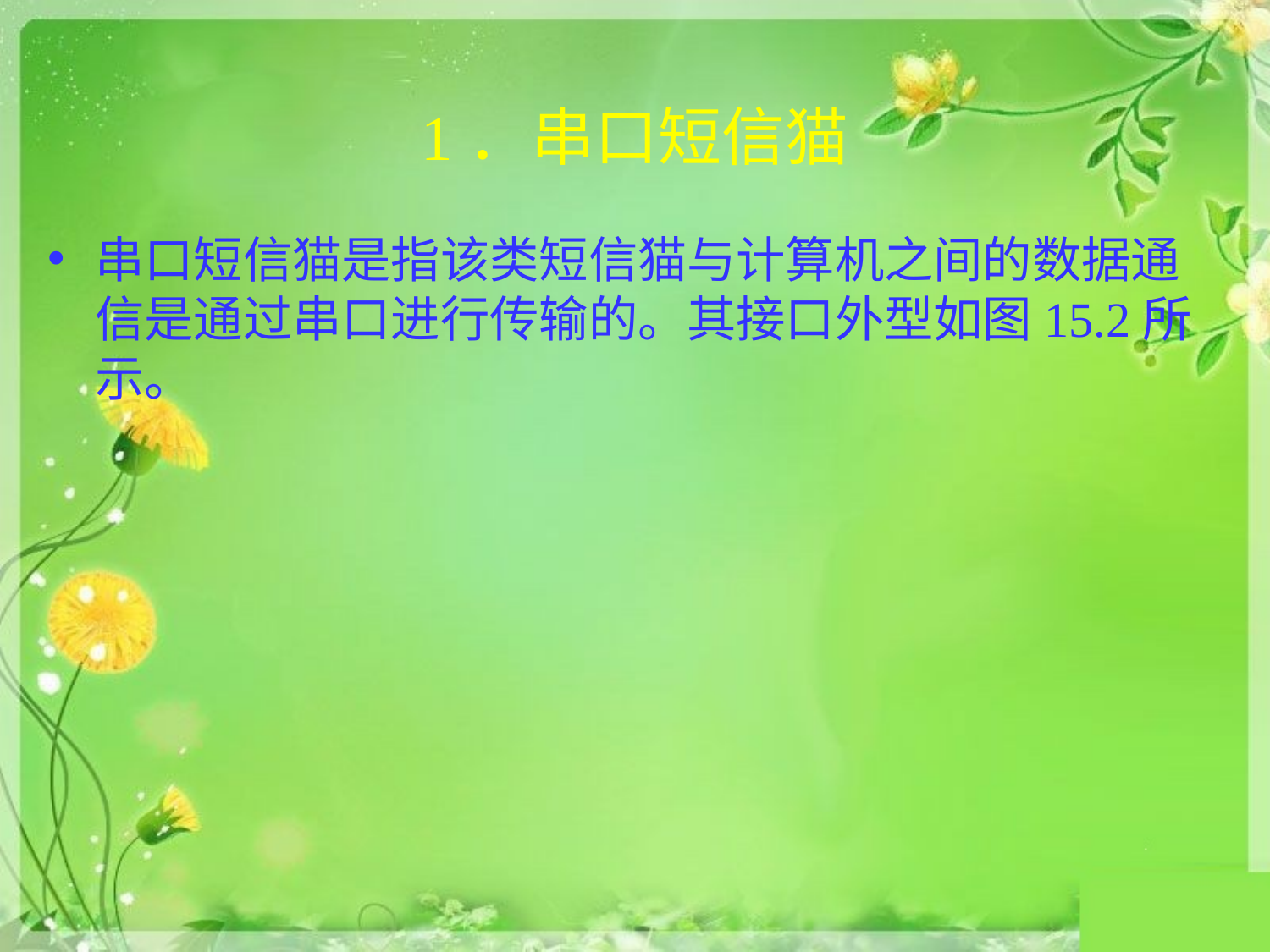

# 1．串口短信猫
串口短信猫是指该类短信猫与计算机之间的数据通信是通过串口进行传输的。其接口外型如图15.2所示。